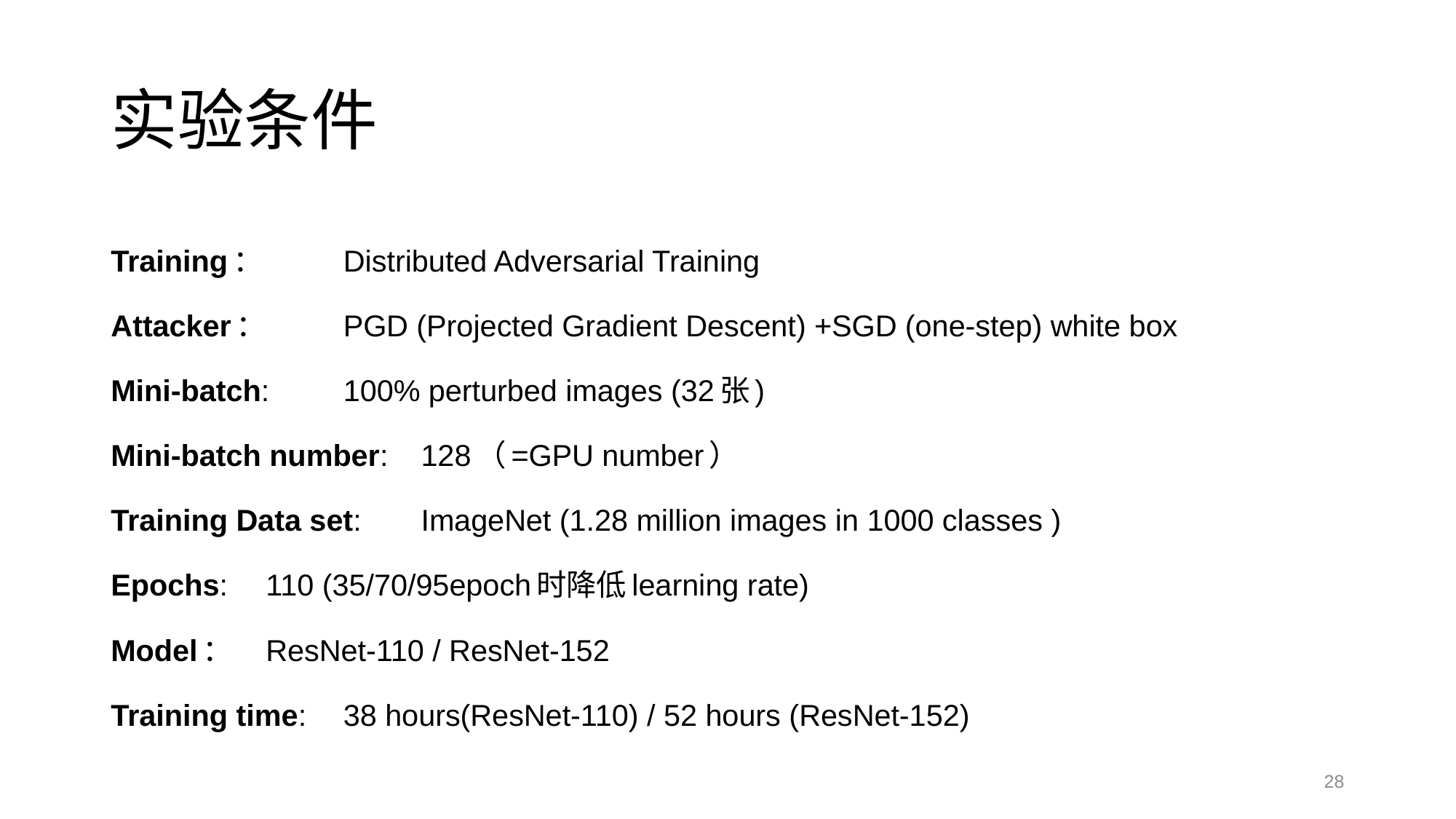

# 实验条件
Training： 		Distributed Adversarial Training
Attacker：		PGD (Projected Gradient Descent) +SGD (one-step) white box
Mini-batch: 		100% perturbed images (32张)
Mini-batch number: 	128（=GPU number）
Training Data set: 	ImageNet (1.28 million images in 1000 classes )
Epochs: 		110 (35/70/95epoch时降低learning rate)
Model：		ResNet-110 / ResNet-152
Training time: 		38 hours(ResNet-110) / 52 hours (ResNet-152)

28